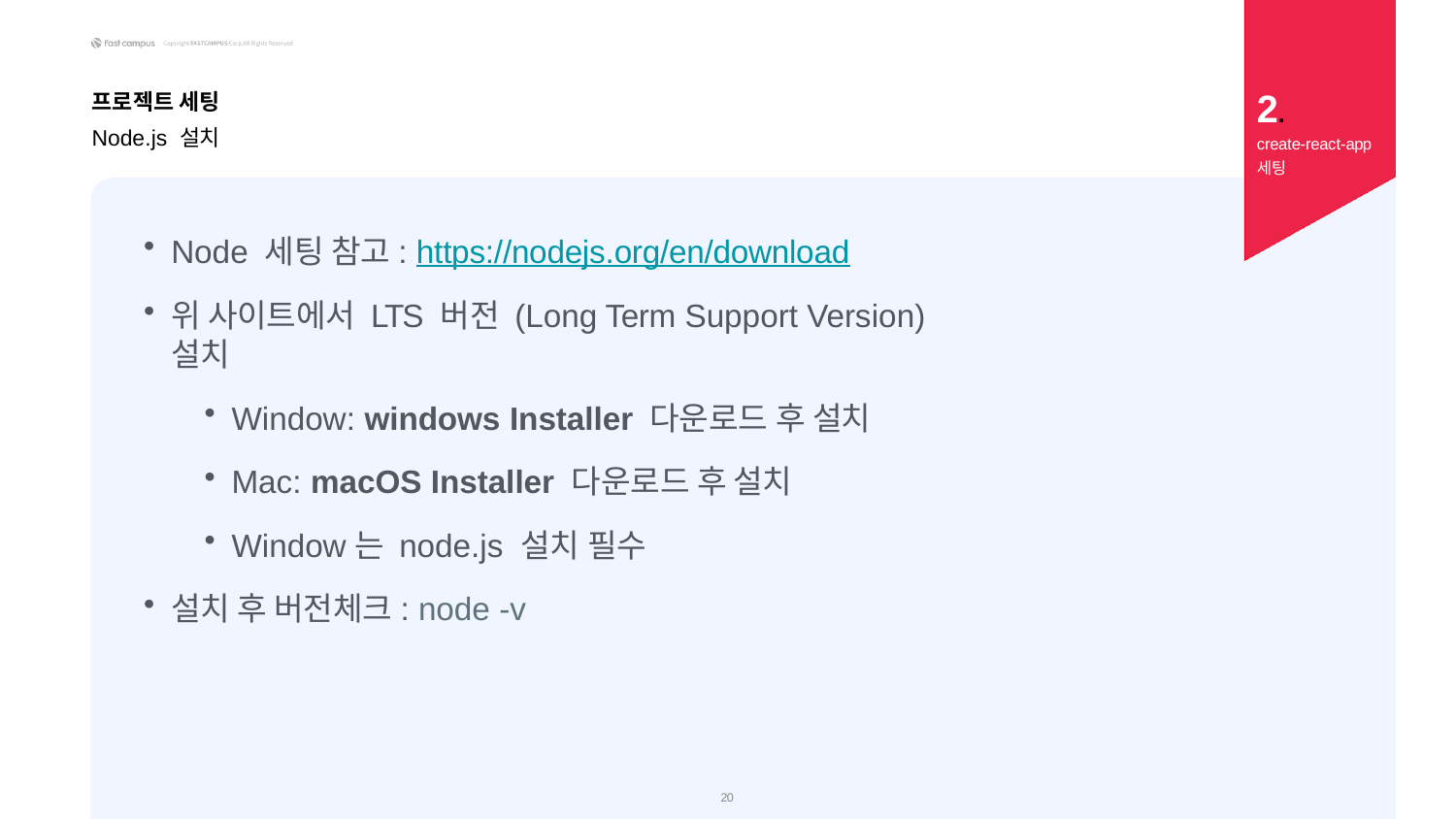

2.
create-react-app
세팅
프로젝트 세팅
Node.js 설치
Node 세팅 참고: https://nodejs.org/en/download
위 사이트에서 LTS 버전 (Long Term Support Version) 설치
Window: windows Installer 다운로드 후 설치
Mac: macOS Installer 다운로드 후 설치
Window는 node.js 설치 필수
설치 후 버전체크: node -v
20